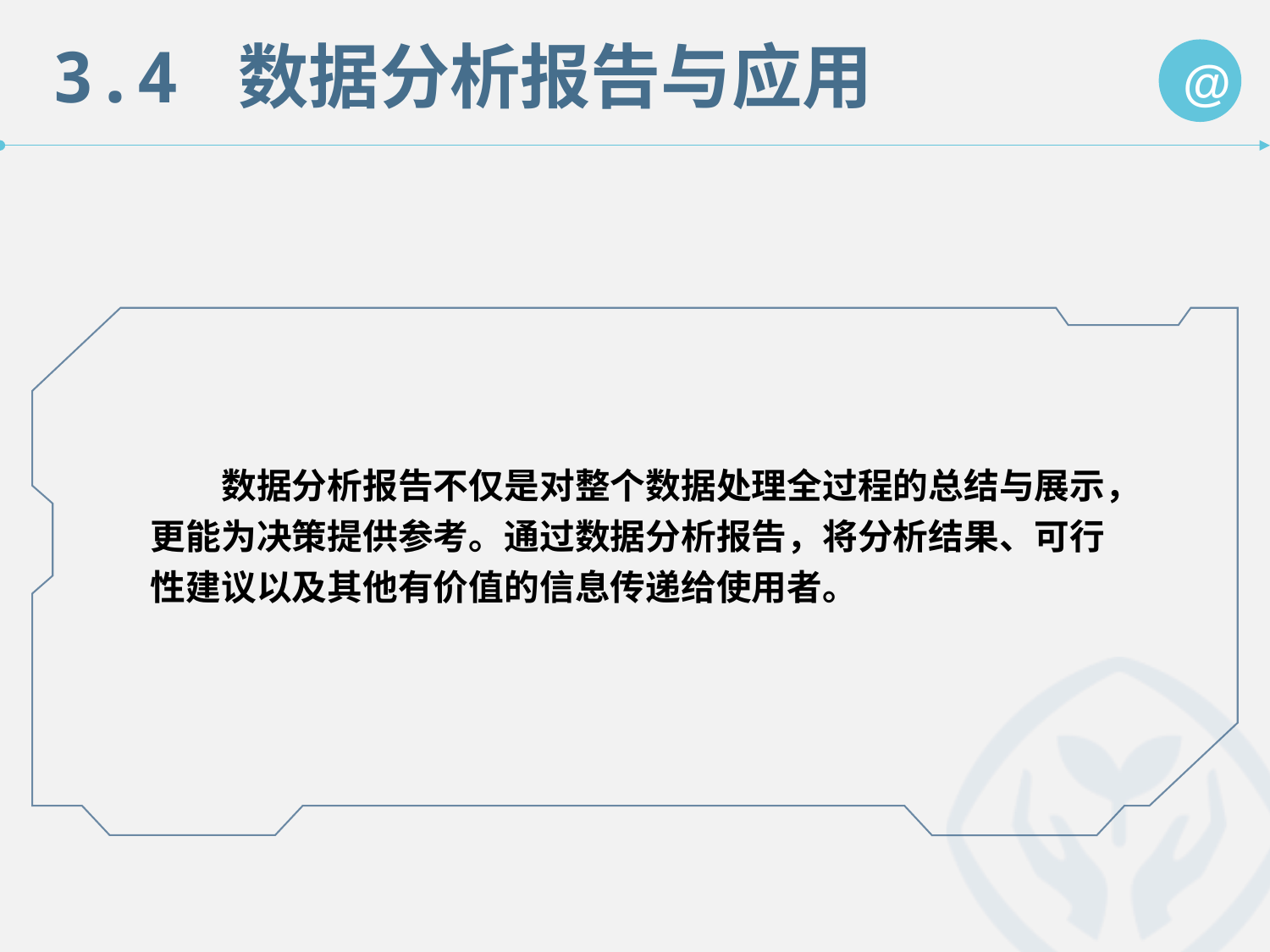

3.4 数据分析报告与应用
@

　　数据分析报告不仅是对整个数据处理全过程的总结与展示，更能为决策提供参考。通过数据分析报告，将分析结果、可行性建议以及其他有价值的信息传递给使用者。